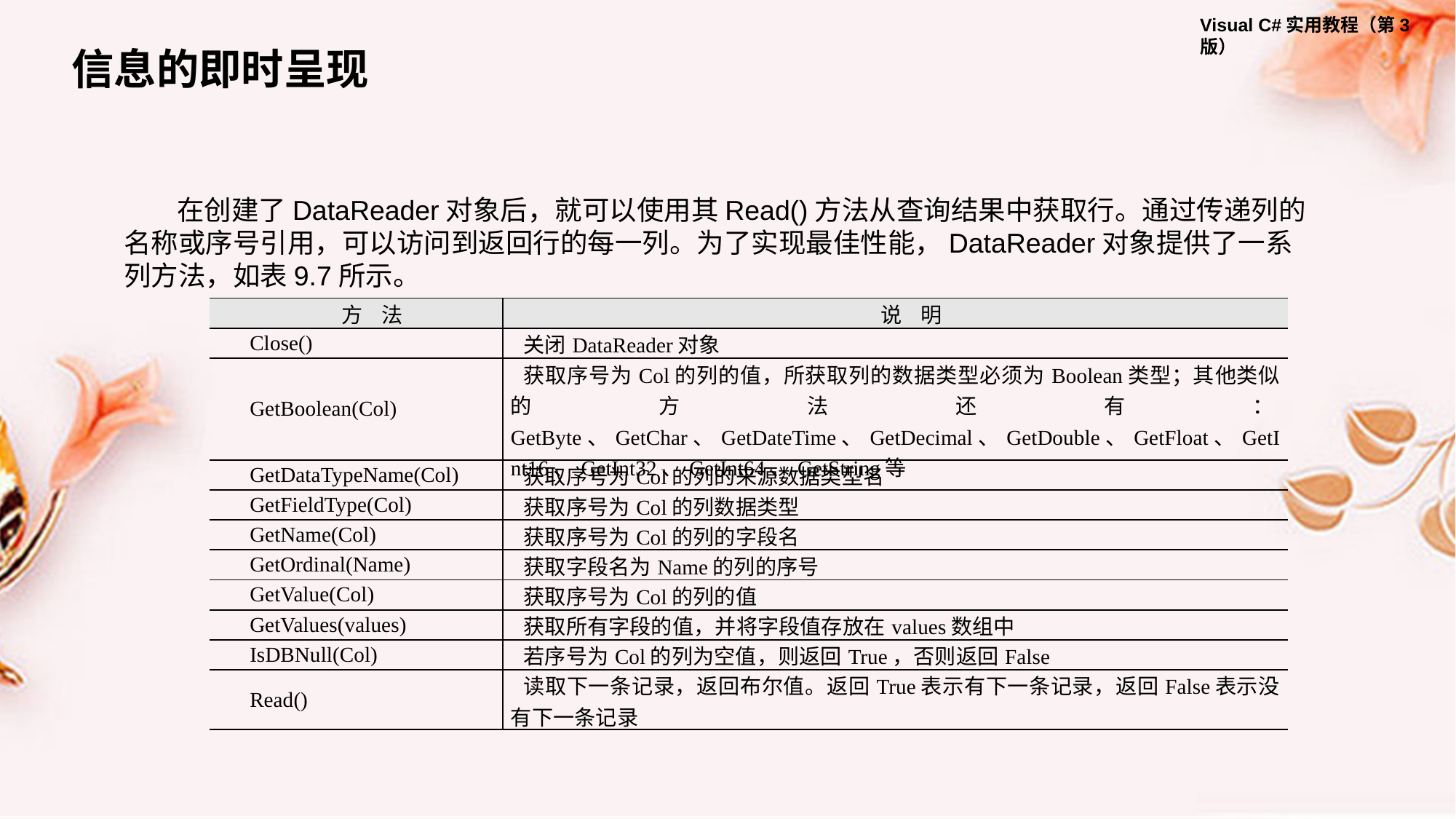

信息的即时呈现
在创建了DataReader对象后，就可以使用其Read()方法从查询结果中获取行。通过传递列的名称或序号引用，可以访问到返回行的每一列。为了实现最佳性能，DataReader对象提供了一系列方法，如表9.7所示。
| 方 法 | 说 明 |
| --- | --- |
| Close() | 关闭DataReader对象 |
| GetBoolean(Col) | 获取序号为Col的列的值，所获取列的数据类型必须为Boolean类型；其他类似的方法还有：GetByte、GetChar、GetDateTime、GetDecimal、GetDouble、GetFloat、GetInt16、GetInt32、GetInt64、GetString等 |
| GetDataTypeName(Col) | 获取序号为Col的列的来源数据类型名 |
| GetFieldType(Col) | 获取序号为Col的列数据类型 |
| GetName(Col) | 获取序号为Col的列的字段名 |
| GetOrdinal(Name) | 获取字段名为Name的列的序号 |
| GetValue(Col) | 获取序号为Col的列的值 |
| GetValues(values) | 获取所有字段的值，并将字段值存放在values数组中 |
| IsDBNull(Col) | 若序号为Col的列为空值，则返回True，否则返回False |
| Read() | 读取下一条记录，返回布尔值。返回True表示有下一条记录，返回False表示没有下一条记录 |